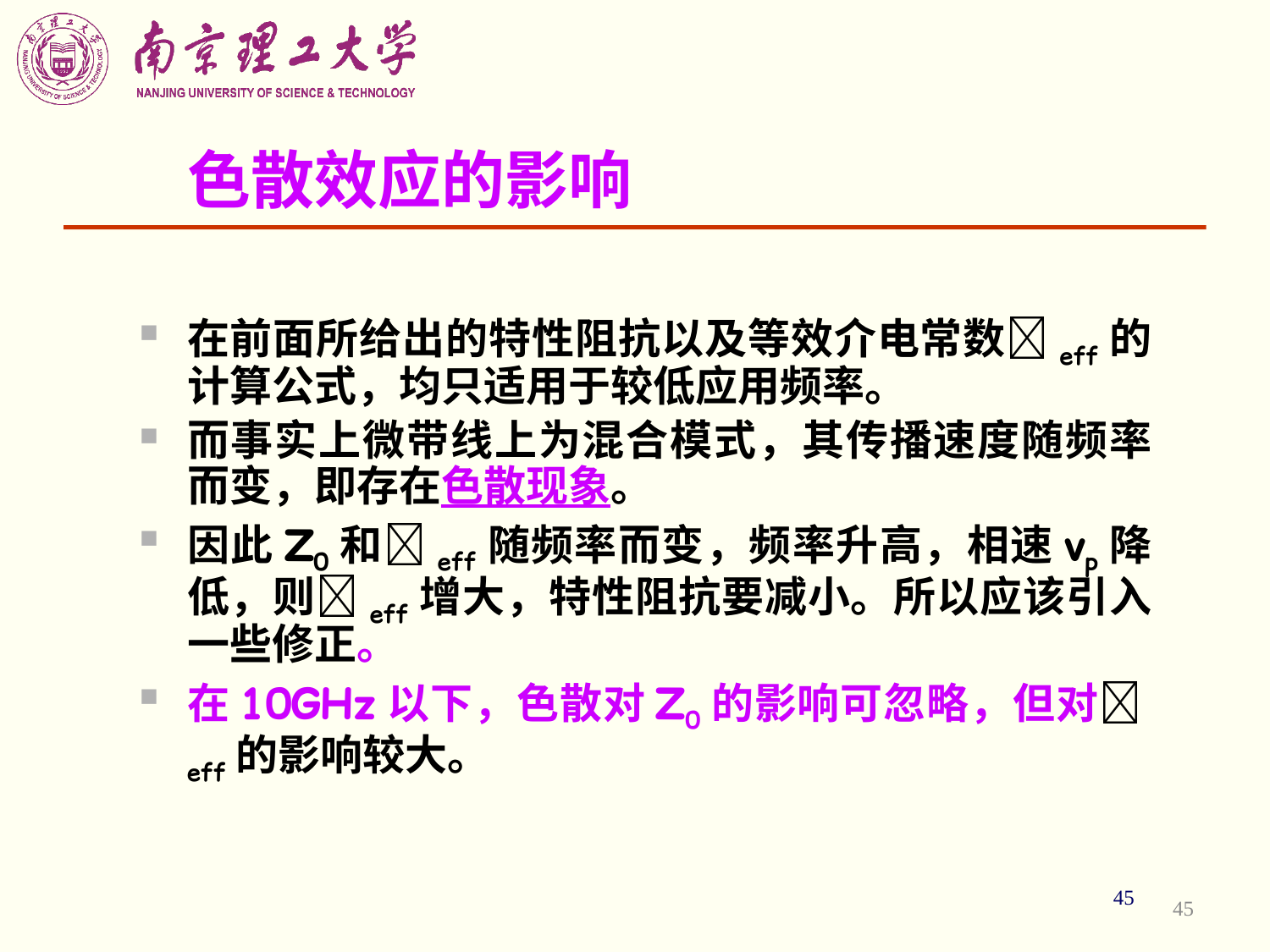

色散效应的影响
在前面所给出的特性阻抗以及等效介电常数εeff的计算公式，均只适用于较低应用频率。
而事实上微带线上为混合模式，其传播速度随频率而变，即存在色散现象。
因此Z0和εeff随频率而变，频率升高，相速vp降低，则εeff增大，特性阻抗要减小。所以应该引入一些修正。
在10GHz以下，色散对Z0的影响可忽略，但对εeff的影响较大。

45